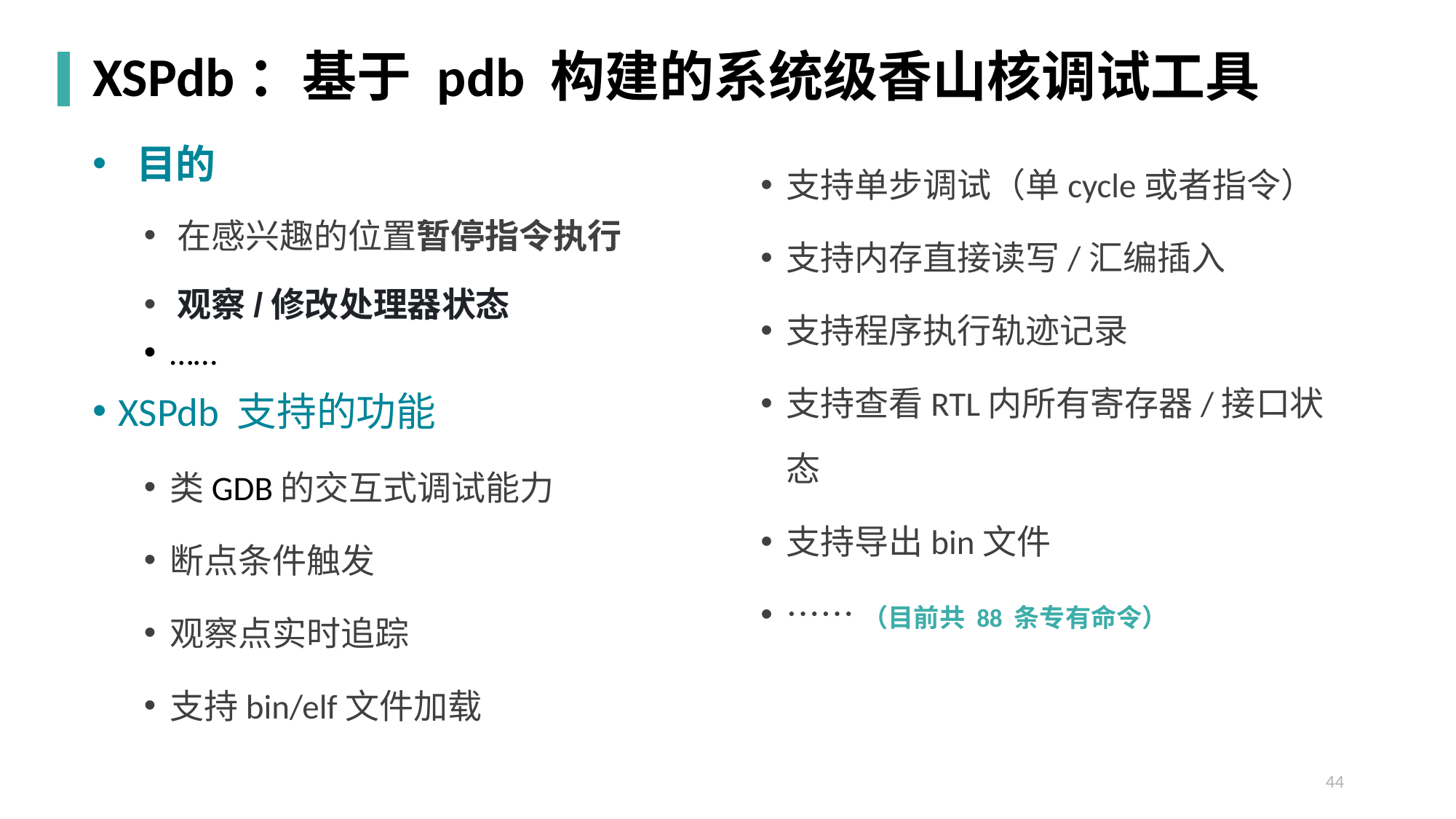

# 开源众包验证实践效果
XSPdb：基于 pdb 构建的系统级香山核调试工具
 目的
​​在感兴趣的位置暂停指令执行
​​观察/修改处理器状态​
……
XSPdb 支持的功能
类GDB的交互式调试能力
断点条件触发
观察点实时追踪
支持bin/elf文件加载
支持单步调试（单cycle或者指令）
支持内存直接读写/汇编插入
支持程序执行轨迹记录
支持查看RTL内所有寄存器/接口状态
支持导出bin文件
……（目前共 88 条专有命令）

44